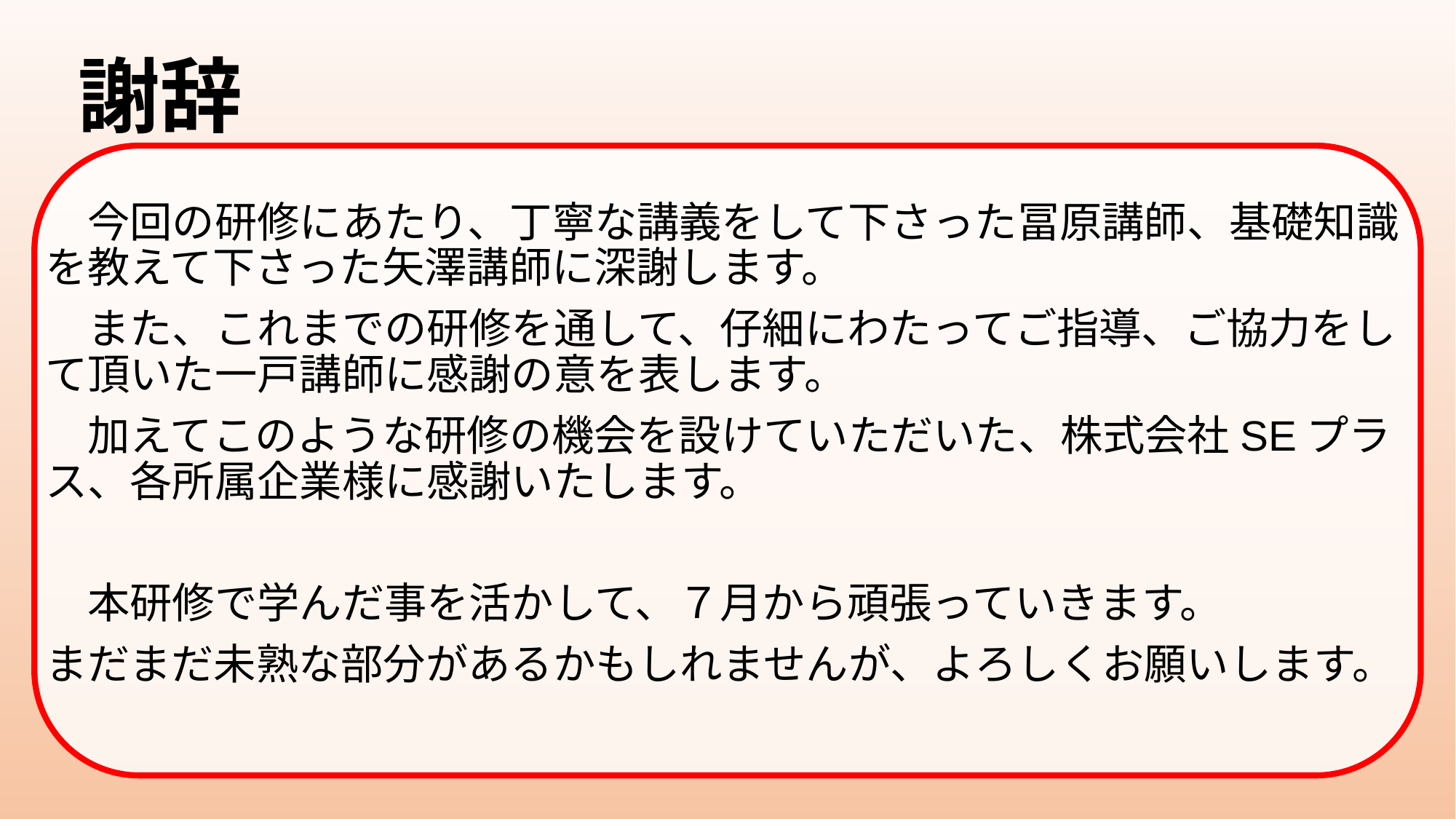

# 謝辞

　今回の研修にあたり、丁寧な講義をして下さった冨原講師、基礎知識を教えて下さった矢澤講師に深謝します。
　また、これまでの研修を通して、仔細にわたってご指導、ご協力をして頂いた一戸講師に感謝の意を表します。
　加えてこのような研修の機会を設けていただいた、株式会社SEプラス、各所属企業様に感謝いたします。

　本研修で学んだ事を活かして、７月から頑張っていきます。
まだまだ未熟な部分があるかもしれませんが、よろしくお願いします。